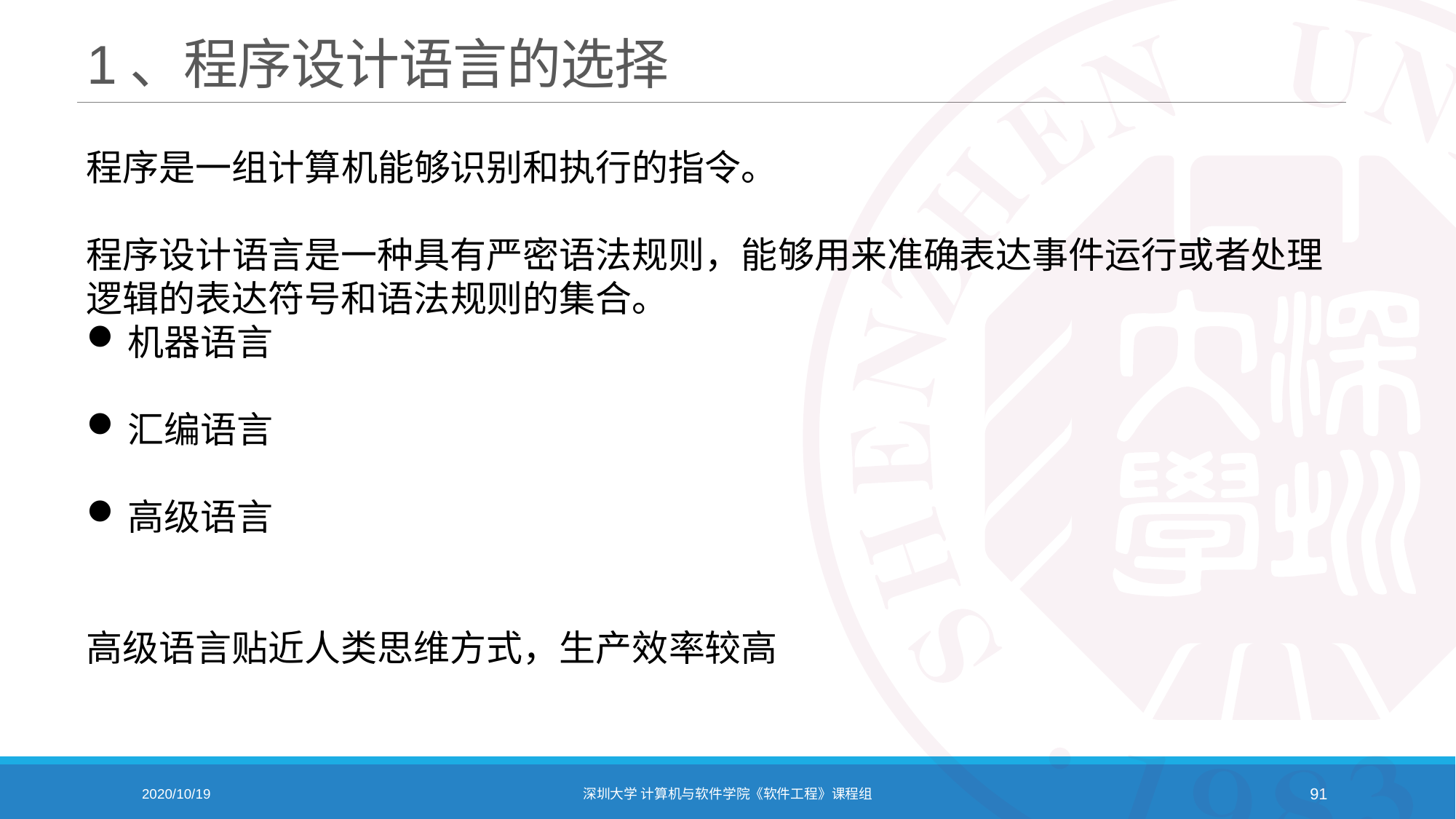

# 1、程序设计语言的选择
程序是一组计算机能够识别和执行的指令。

程序设计语言是一种具有严密语法规则，能够用来准确表达事件运行或者处理逻辑的表达符号和语法规则的集合。
机器语言

汇编语言

高级语言

高级语言贴近人类思维方式，生产效率较高
2020/10/19
深圳大学 计算机与软件学院《软件工程》课程组
91